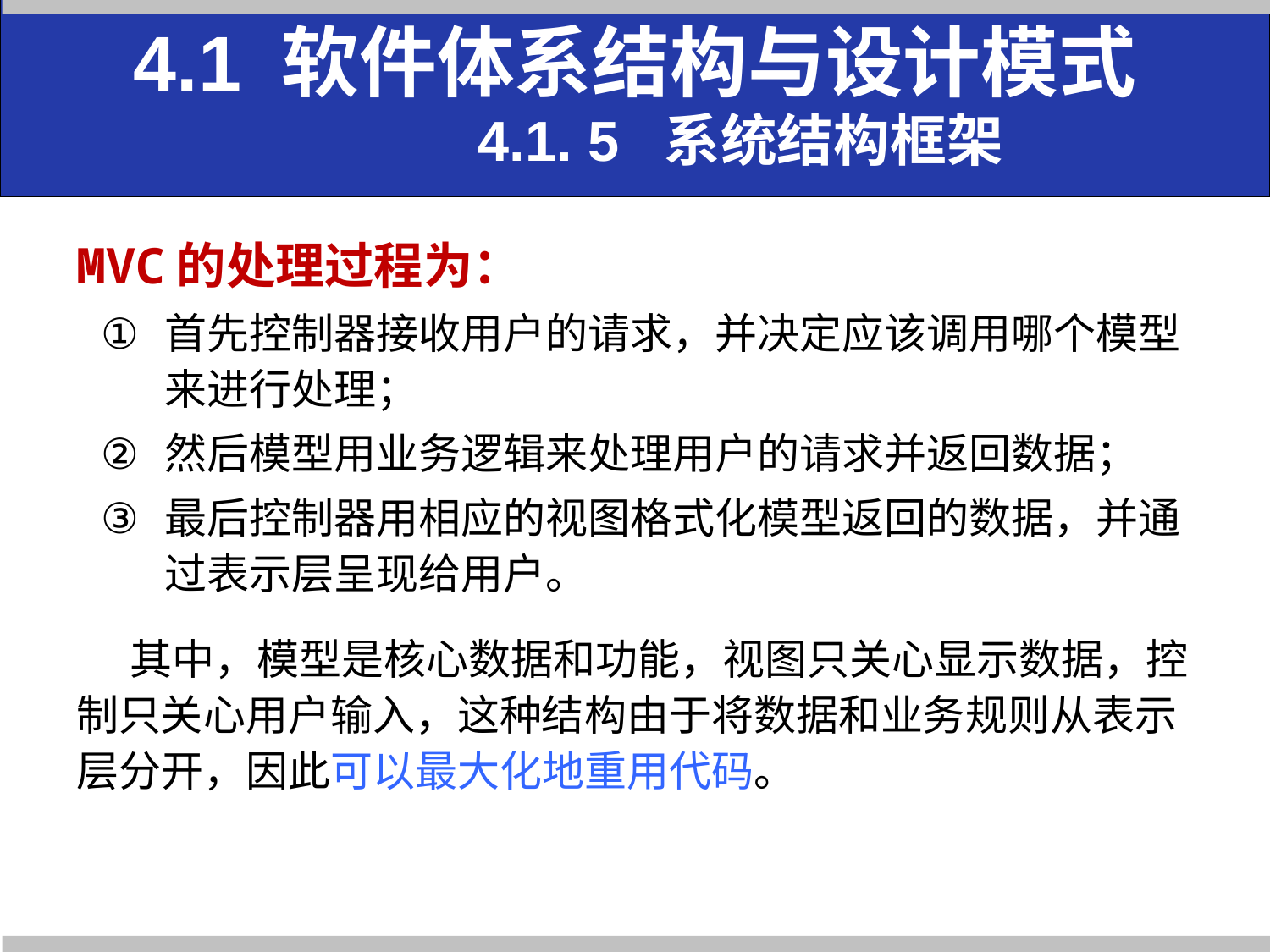

4.1 软件体系结构与设计模式
           4.1. 5  系统结构框架
MVC的处理过程为：
首先控制器接收用户的请求，并决定应该调用哪个模型来进行处理；
然后模型用业务逻辑来处理用户的请求并返回数据；
最后控制器用相应的视图格式化模型返回的数据，并通过表示层呈现给用户。
  其中，模型是核心数据和功能，视图只关心显示数据，控制只关心用户输入，这种结构由于将数据和业务规则从表示层分开，因此可以最大化地重用代码。

440